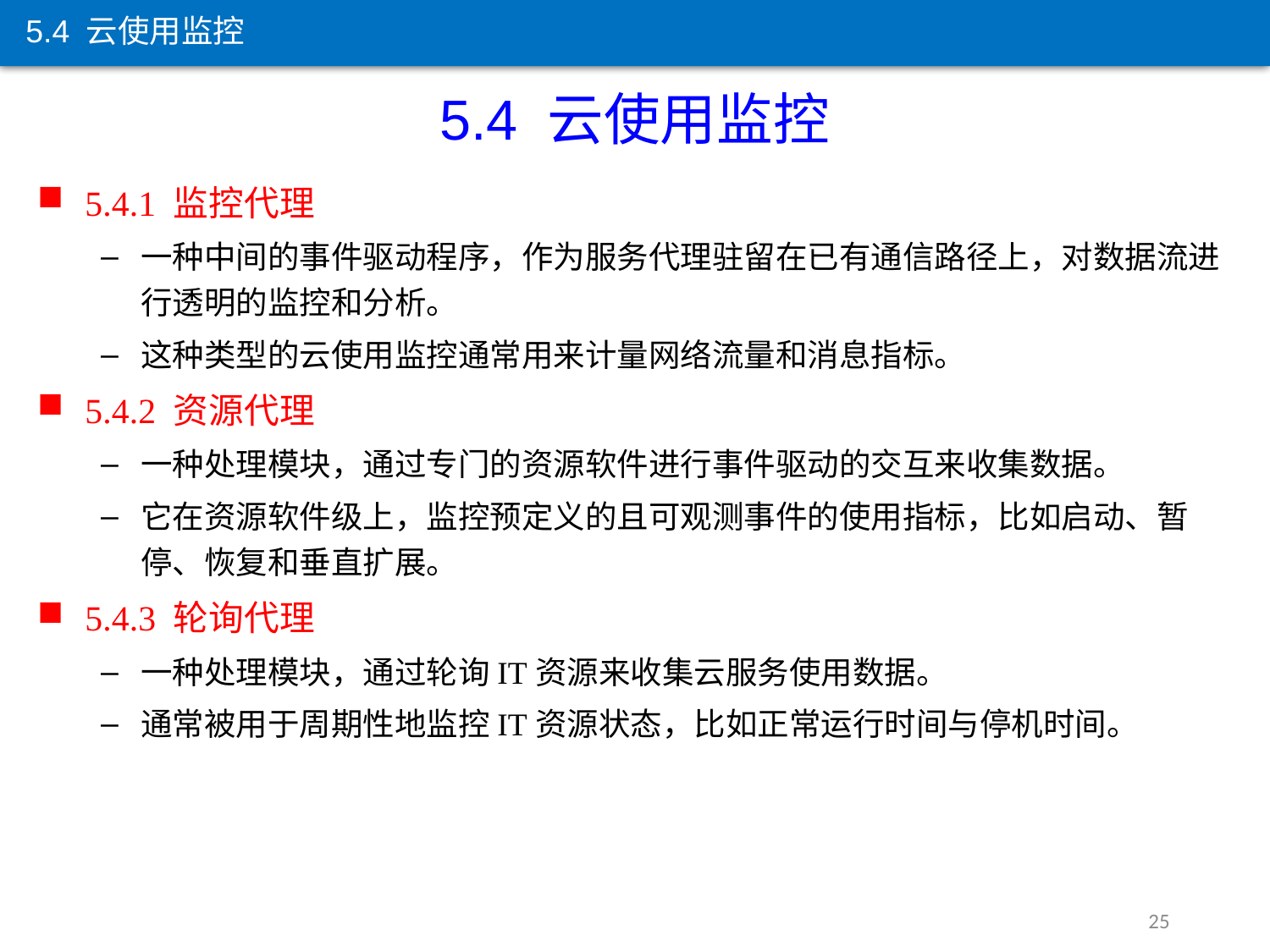

5.4 云使用监控
5.4 云使用监控
5.4.1 监控代理
一种中间的事件驱动程序，作为服务代理驻留在已有通信路径上，对数据流进行透明的监控和分析。
这种类型的云使用监控通常用来计量网络流量和消息指标。
5.4.2 资源代理
一种处理模块，通过专门的资源软件进行事件驱动的交互来收集数据。
它在资源软件级上，监控预定义的且可观测事件的使用指标，比如启动、暂停、恢复和垂直扩展。
5.4.3 轮询代理
一种处理模块，通过轮询IT资源来收集云服务使用数据。
通常被用于周期性地监控IT资源状态，比如正常运行时间与停机时间。
25